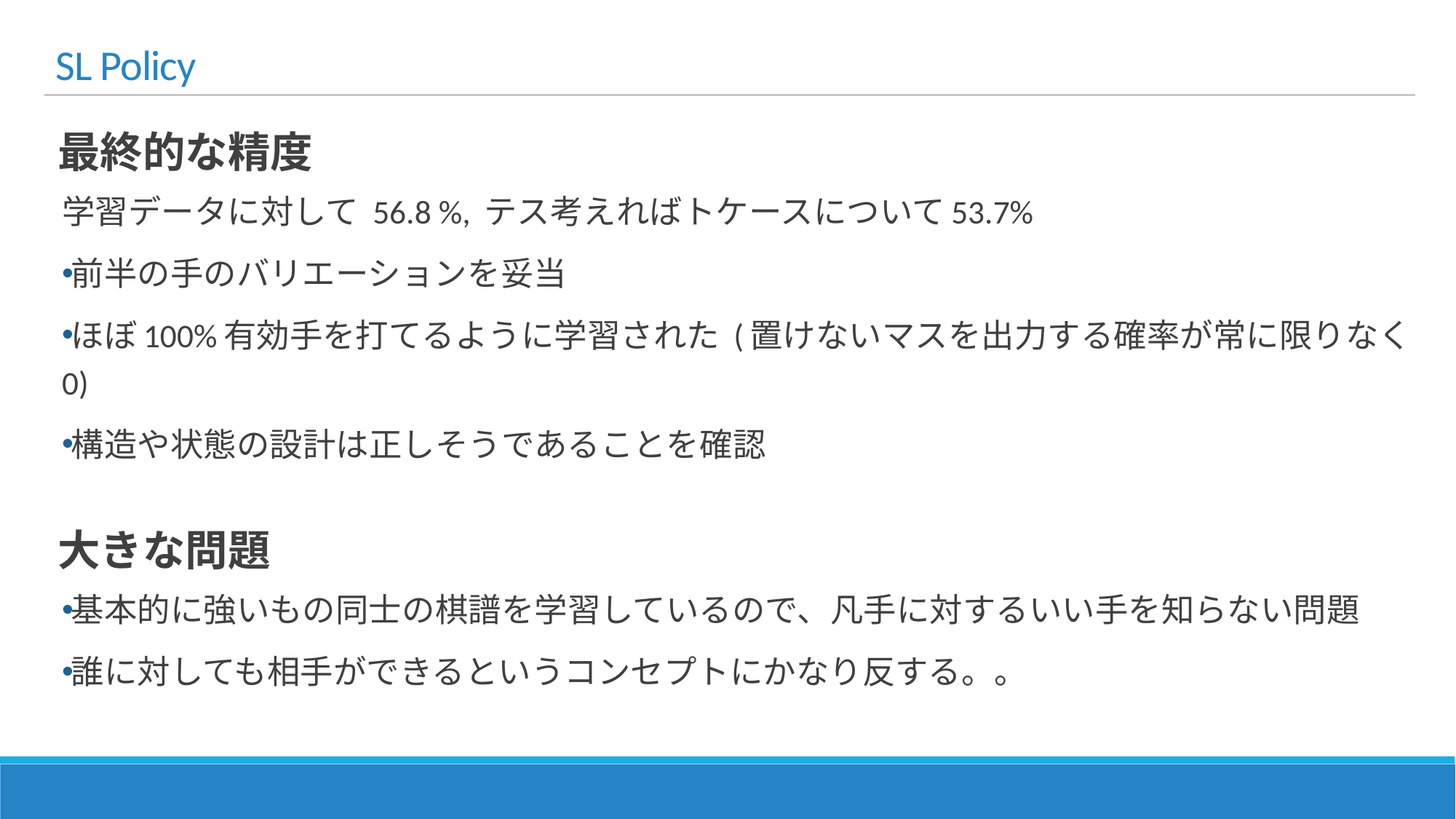

# SL Policy
最終的な精度
学習データに対して 56.8 %, テス考えればトケースについて53.7%
前半の手のバリエーションを妥当
ほぼ100%有効手を打てるように学習された (置けないマスを出力する確率が常に限りなく0)
構造や状態の設計は正しそうであることを確認
大きな問題
基本的に強いもの同士の棋譜を学習しているので、凡手に対するいい手を知らない問題
誰に対しても相手ができるというコンセプトにかなり反する。。